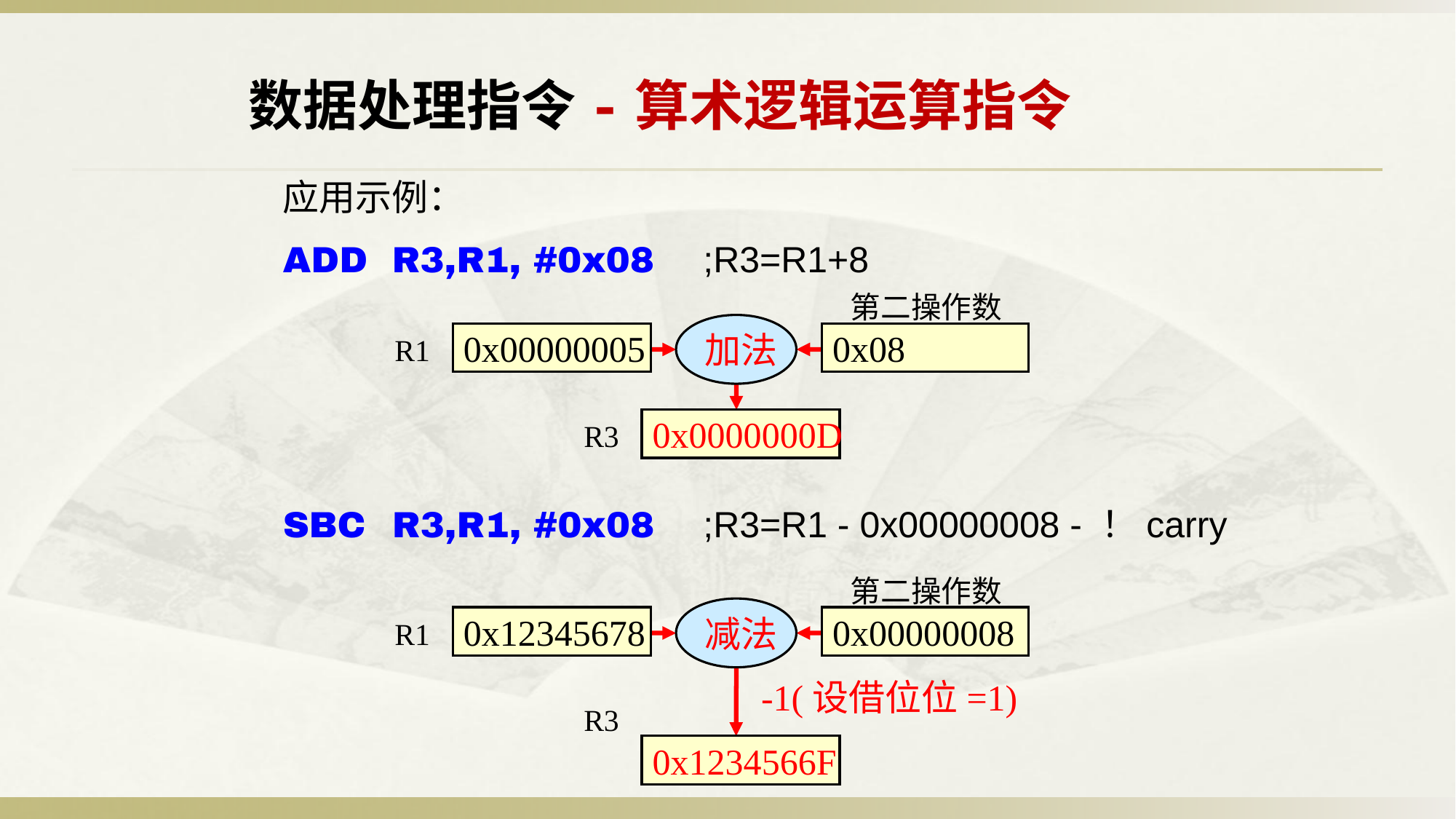

数据处理指令-算术逻辑运算指令

应用示例：
ADD	R3,R1, #0x08    ;R3=R1+8
第二操作数
加法
R1
0x00000005
0x08
R3
0x??

0x0000000D
SBC	R3,R1, #0x08    ;R3=R1 - 0x00000008 - ！carry
第二操作数
减法
R1
0x12345678
0x00000008
R3
0x??

-1(设借位位=1)
0x1234566F